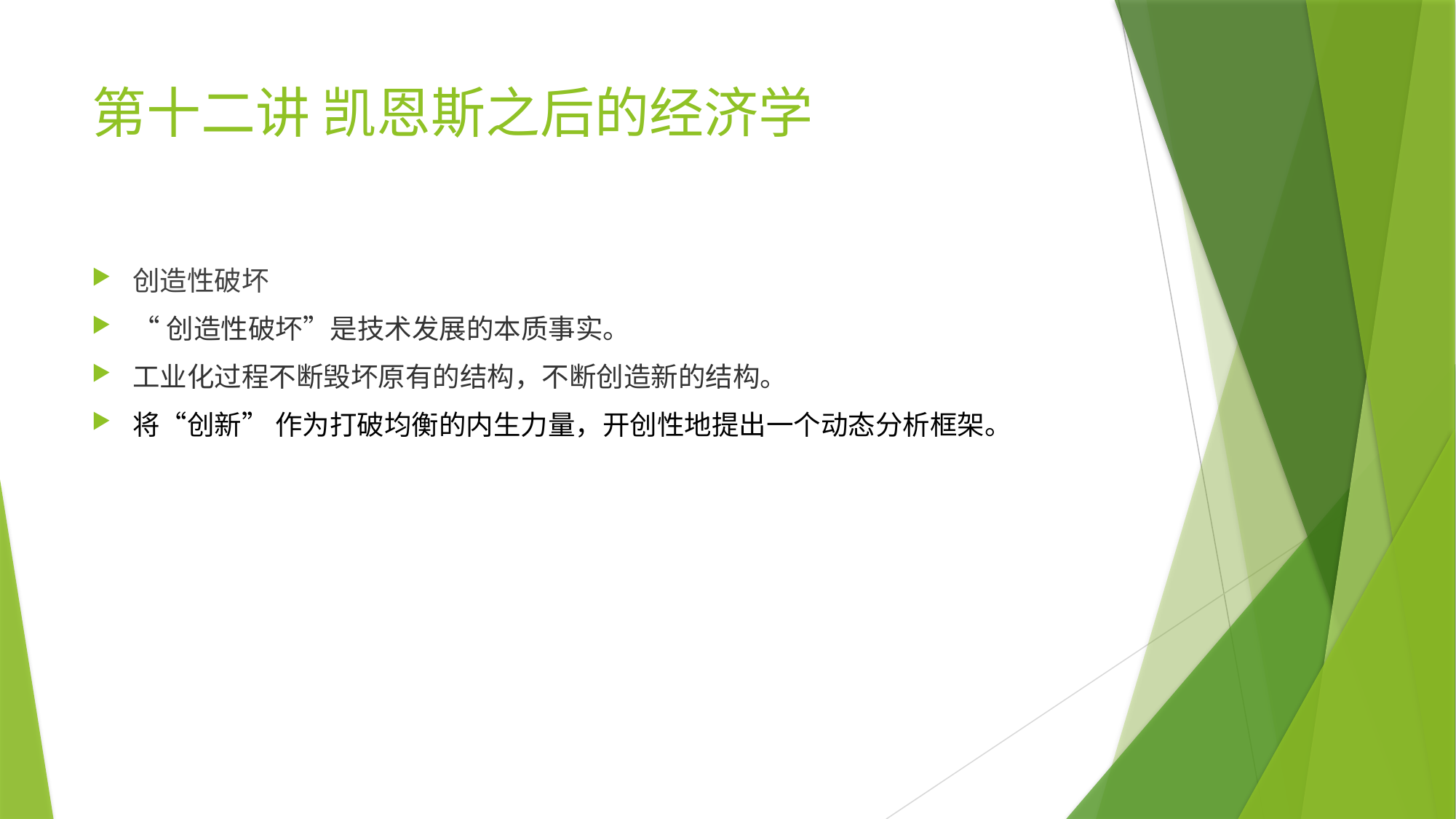

# 第十二讲 凯恩斯之后的经济学
创造性破坏
“创造性破坏”是技术发展的本质事实。
工业化过程不断毁坏原有的结构，不断创造新的结构。
将“创新” 作为打破均衡的内生力量，开创性地提出一个动态分析框架。